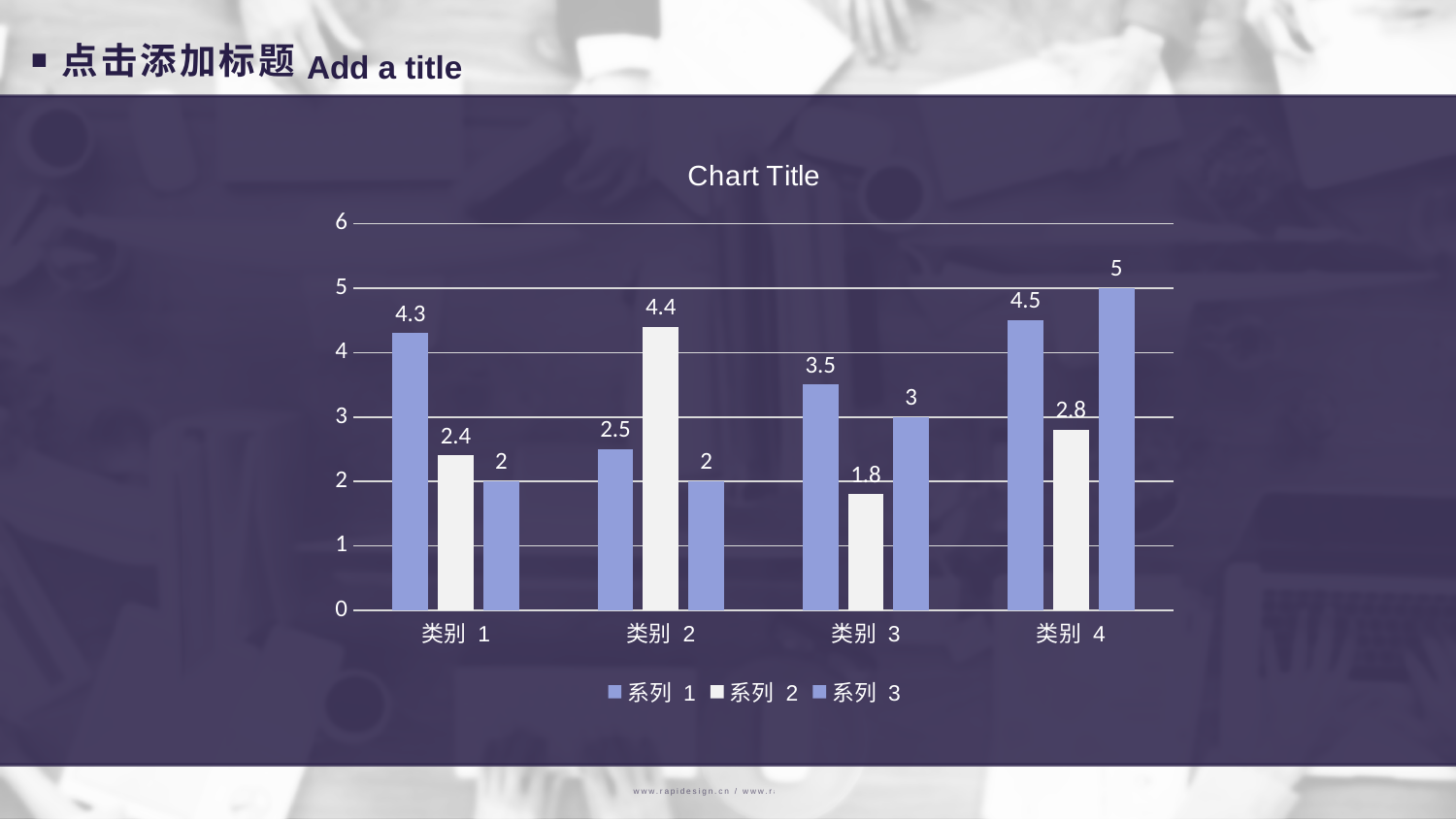

点击添加标题
Add a title

### Chart:

| Category | 系列 1 | 系列 2 | 系列 3 |
|---|---|---|---|
| 类别 1 | 4.3 | 2.4 | 2.0 |
| 类别 2 | 2.5 | 4.4 | 2.0 |
| 类别 3 | 3.5 | 1.8 | 3.0 |
| 类别 4 | 4.5 | 2.8 | 5.0 |
www.rapidesign.cn / www.rapidppt.com